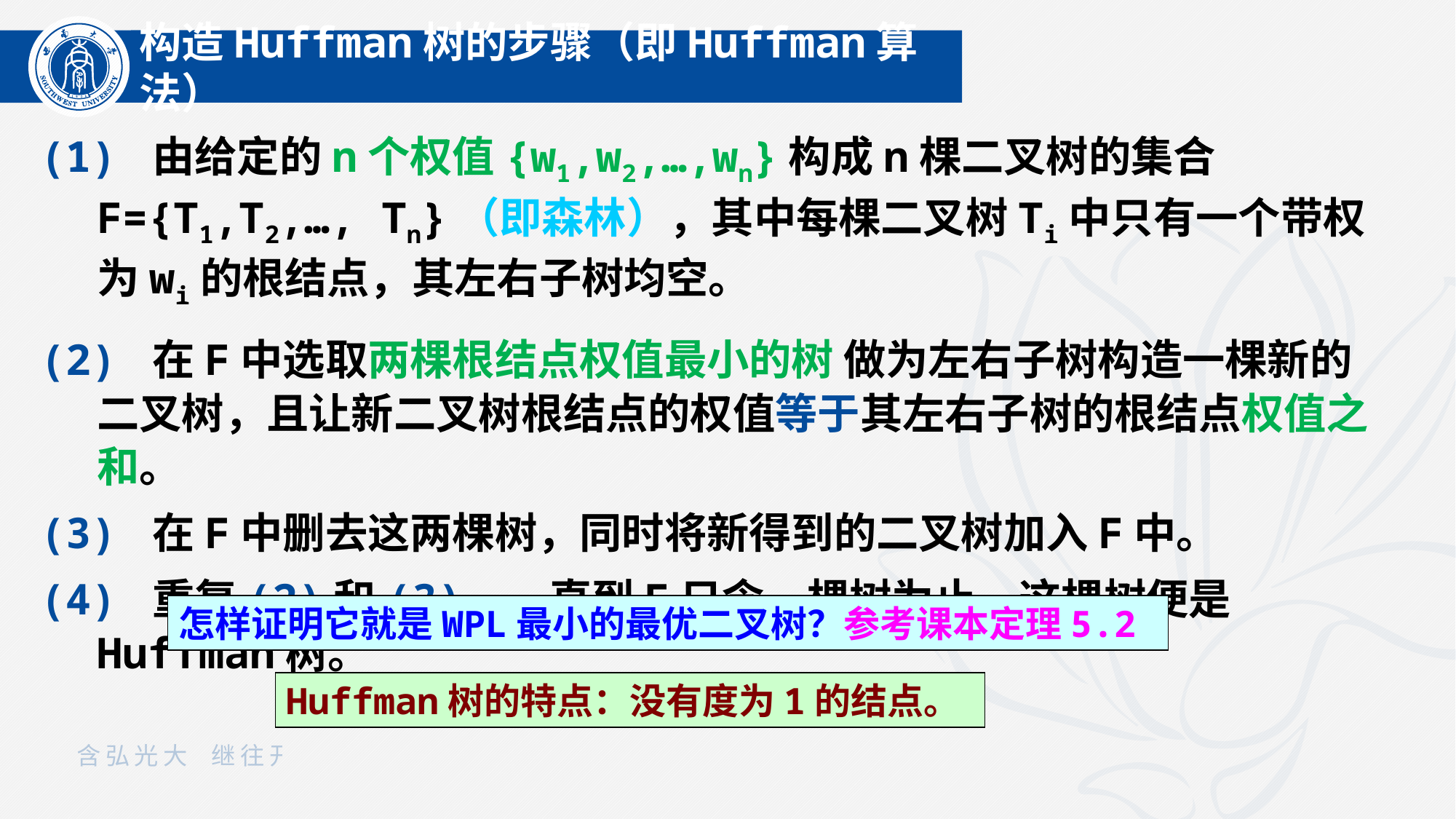

构造Huffman树的步骤（即Huffman算法）
(1) 由给定的n个权值{w1,w2,…,wn}构成n棵二叉树的集合F={T1,T2,…, Tn}（即森林），其中每棵二叉树Ti中只有一个带权为wi的根结点，其左右子树均空。
(2) 在F中选取两棵根结点权值最小的树 做为左右子树构造一棵新的二叉树，且让新二叉树根结点的权值等于其左右子树的根结点权值之和。
(3) 在F中删去这两棵树，同时将新得到的二叉树加入F中。
(4) 重复(2)和(3) , 直到F只含一棵树为止。这棵树便是Huffman树。
怎样证明它就是WPL最小的最优二叉树？参考课本定理5.2
Huffman树的特点：没有度为1的结点。